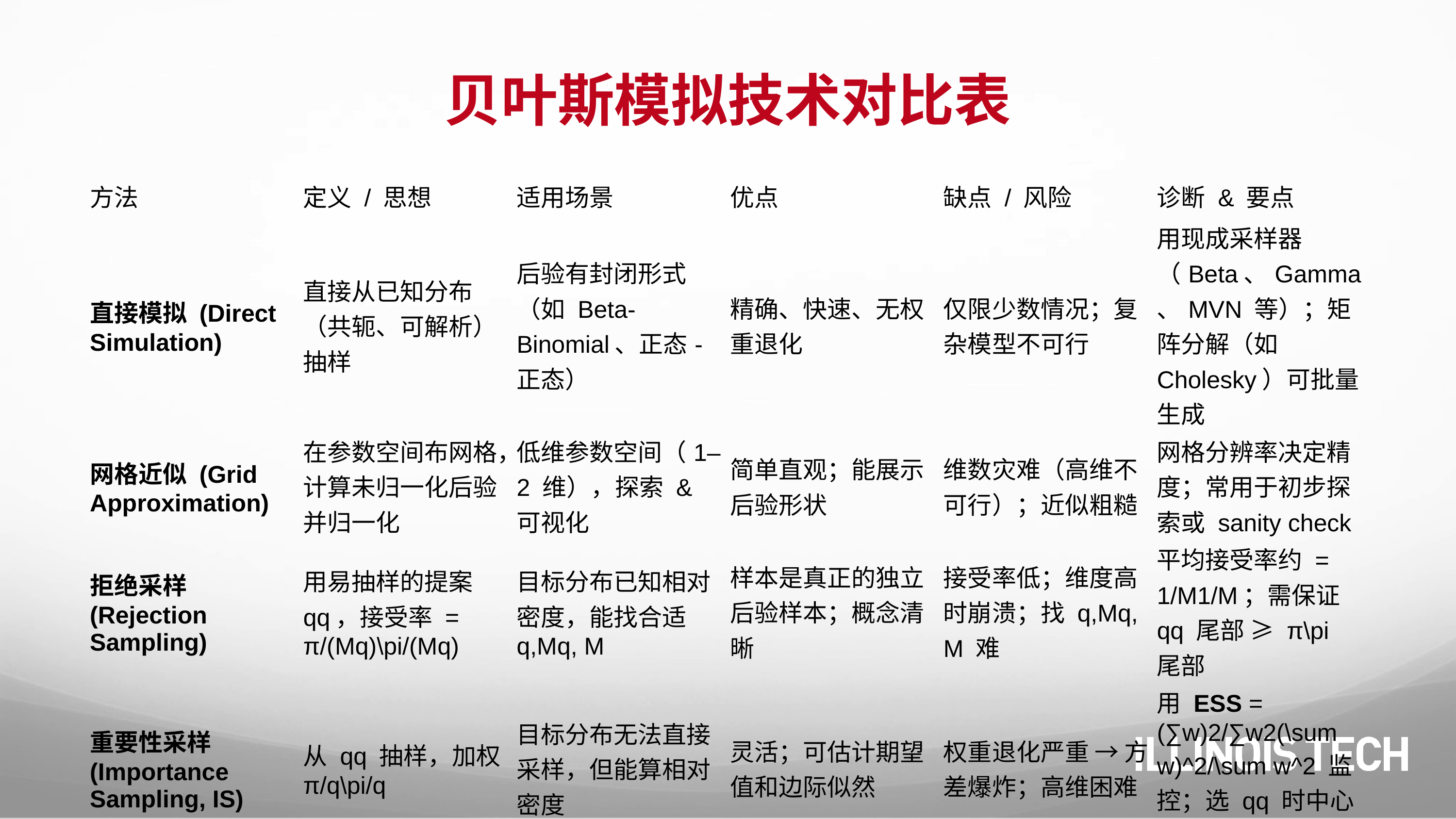

# 贝叶斯模拟技术对比表
| 方法 | 定义 / 思想 | 适用场景 | 优点 | 缺点 / 风险 | 诊断 & 要点 |
| --- | --- | --- | --- | --- | --- |
| 直接模拟 (Direct Simulation) | 直接从已知分布（共轭、可解析）抽样 | 后验有封闭形式（如 Beta-Binomial、正态-正态） | 精确、快速、无权重退化 | 仅限少数情况；复杂模型不可行 | 用现成采样器（Beta、Gamma、MVN 等）；矩阵分解（如 Cholesky）可批量生成 |
| 网格近似 (Grid Approximation) | 在参数空间布网格，计算未归一化后验并归一化 | 低维参数空间（1–2 维），探索 & 可视化 | 简单直观；能展示后验形状 | 维数灾难（高维不可行）；近似粗糙 | 网格分辨率决定精度；常用于初步探索或 sanity check |
| 拒绝采样 (Rejection Sampling) | 用易抽样的提案 qq，接受率 = π/(Mq)\pi/(Mq) | 目标分布已知相对密度，能找合适 q,Mq, M | 样本是真正的独立后验样本；概念清晰 | 接受率低；维度高时崩溃；找 q,Mq, M 难 | 平均接受率约 = 1/M1/M；需保证 qq 尾部 ≥ π\pi 尾部 |
| 重要性采样 (Importance Sampling, IS) | 从 qq 抽样，加权 π/q\pi/q | 目标分布无法直接采样，但能算相对密度 | 灵活；可估计期望值和边际似然 | 权重退化严重 → 方差爆炸；高维困难 | 用 ESS = (∑w)2/∑w2(\sum w)^2/\sum w^2 监控；选 qq 时中心对齐、尾部更厚 |
| SIR (Sampling–Importance–Resampling) | 在 IS 基础上重采样得到“i.i.d. 样本” | 想要一批“看似独立”的后验样本用于作图/摘要 | 得到像真实样本一样的点，方便直观展示 | 仍受 IS 权重质量限制；信息量不增加 | 用多项式/系统重采样；效果取决于 IS 的 ESS |